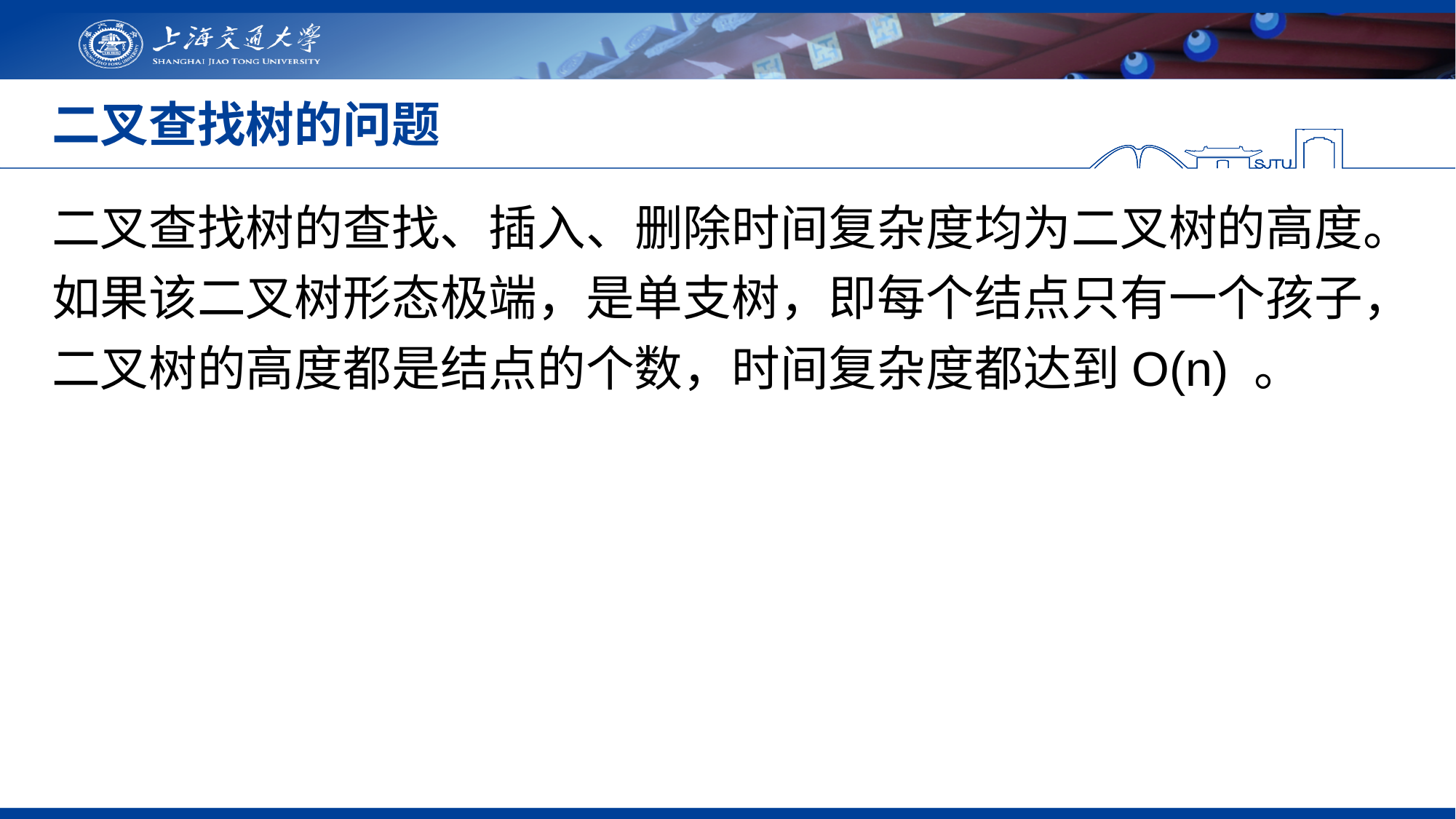

# 二叉查找树的问题
二叉查找树的查找、插入、删除时间复杂度均为二叉树的高度。如果该二叉树形态极端，是单支树，即每个结点只有一个孩子，二叉树的高度都是结点的个数，时间复杂度都达到O(n) 。